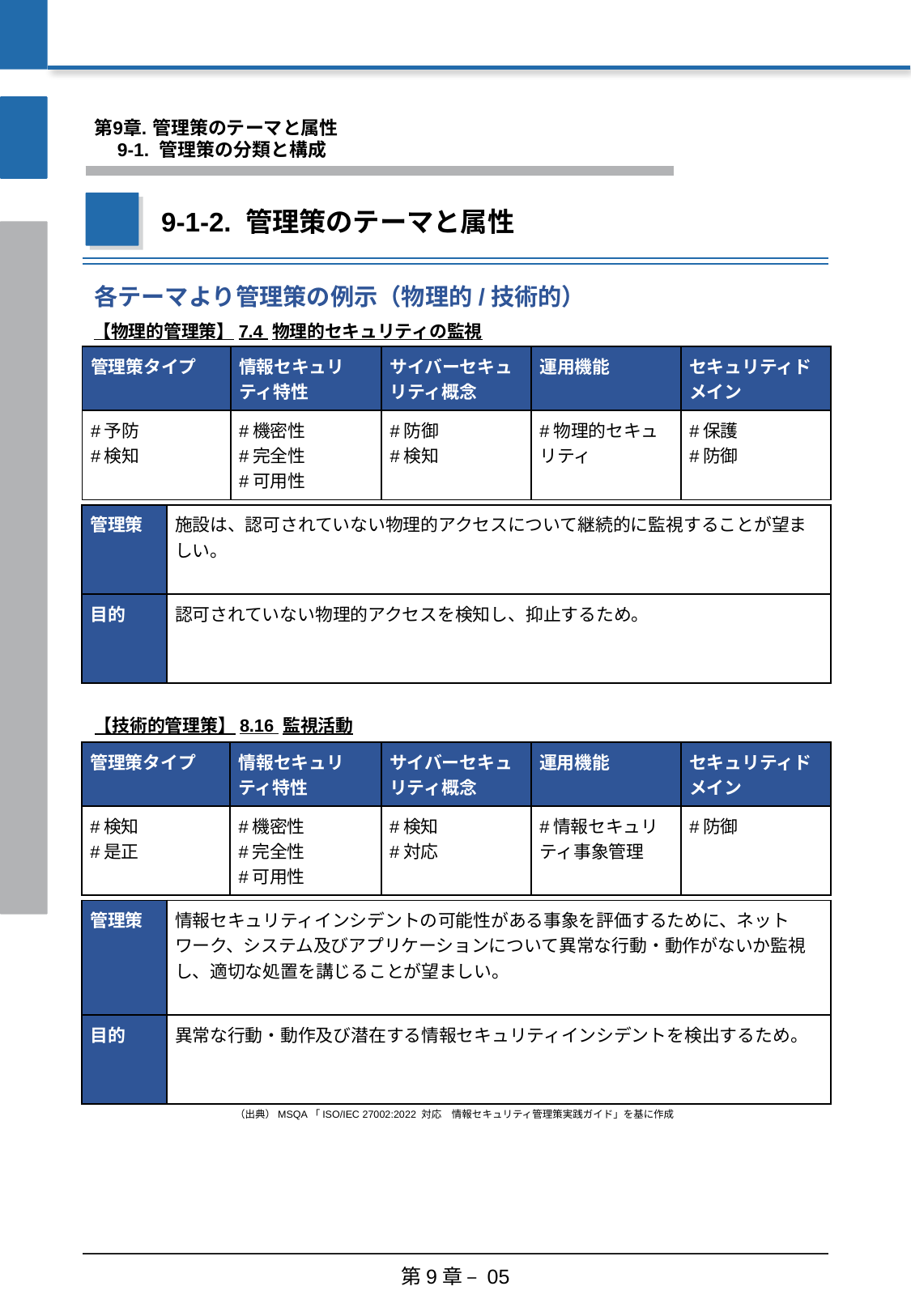

第9章. 管理策のテーマと属性
　9-1. 管理策の分類と構成
9-1-2. 管理策のテーマと属性
各テーマより管理策の例示（物理的/技術的）
【物理的管理策】7.4 物理的セキュリティの監視
| 管理策タイプ | 情報セキュリティ特性 | サイバーセキュリティ概念 | 運用機能 | セキュリティドメイン |
| --- | --- | --- | --- | --- |
| #予防 #検知 | #機密性 #完全性 #可用性 | #防御 #検知 | #物理的セキュリティ | #保護 #防御 |
| 管理策 | 施設は、認可されていない物理的アクセスについて継続的に監視することが望ましい。 |
| --- | --- |
| 目的 | 認可されていない物理的アクセスを検知し、抑止するため。 |
【技術的管理策】8.16 監視活動
| 管理策タイプ | 情報セキュリティ特性 | サイバーセキュリティ概念 | 運用機能 | セキュリティドメイン |
| --- | --- | --- | --- | --- |
| #検知 #是正 | #機密性 #完全性 #可用性 | #検知 #対応 | #情報セキュリティ事象管理 | #防御 |
| 管理策 | 情報セキュリティインシデントの可能性がある事象を評価するために、ネットワーク、システム及びアプリケーションについて異常な行動・動作がないか監視し、適切な処置を講じることが望ましい。 |
| --- | --- |
| 目的 | 異常な行動・動作及び潜在する情報セキュリティインシデントを検出するため。 |
（出典）MSQA「ISO/IEC 27002:2022 対応　情報セキュリティ管理策実践ガイド」を基に作成
第9章 – 05